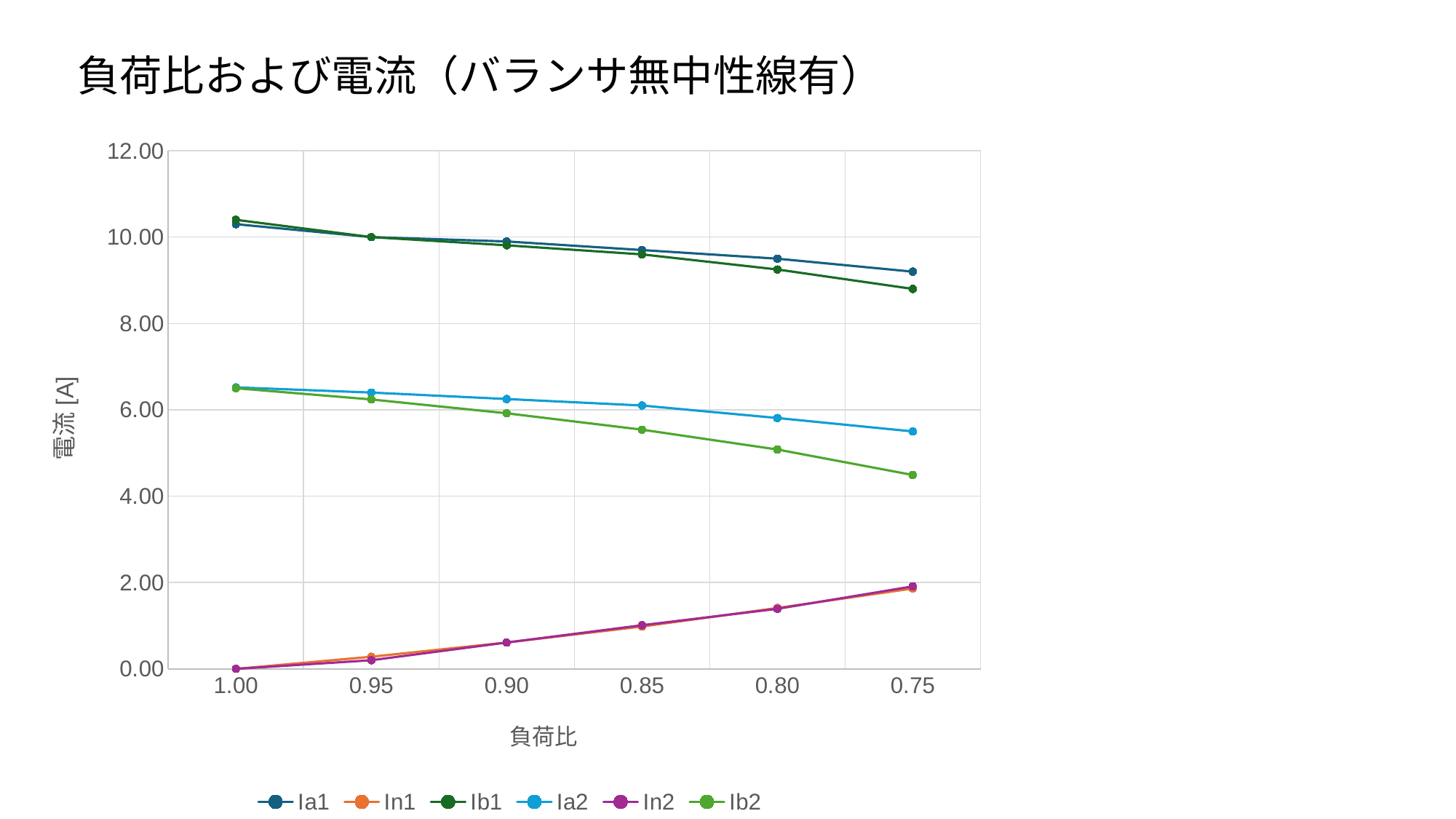

負荷比および電流（バランサ無中性線有）

### Chart

| Category | Ia1 | In1 | Ib1 | Ia2 | In2 | Ib2 |
|---|---|---|---|---|---|---|
| 1 | 10.3 | 0.0 | 10.4 | 6.52 | 0.0 | 6.5 |
| 0.95 | 10.0 | 0.28 | 10.0 | 6.4 | 0.2 | 6.24 |
| 0.89999999999999991 | 9.9 | 0.61 | 9.81 | 6.25 | 0.61 | 5.92 |
| 0.84999999999999987 | 9.7 | 0.98 | 9.6 | 6.1 | 1.01 | 5.54 |
| 0.79999999999999982 | 9.5 | 1.41 | 9.25 | 5.81 | 1.39 | 5.08 |
| 0.74999999999999978 | 9.2 | 1.86 | 8.8 | 5.5 | 1.91 | 4.49 |